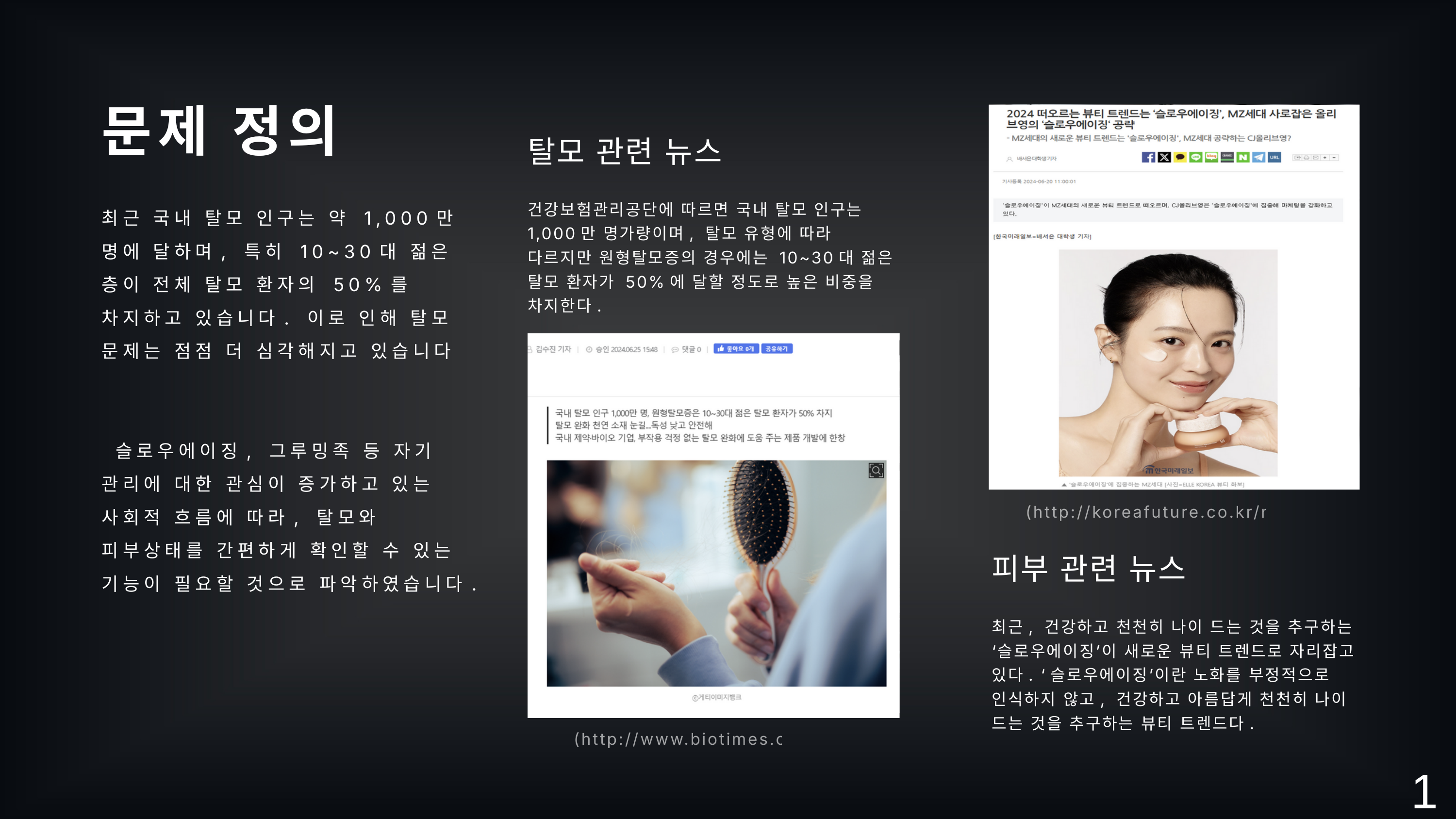

문제 정의

탈모 관련 뉴스
건강보험관리공단에 따르면 국내 탈모 인구는 1,000만 명가량이며, 탈모 유형에 따라 다르지만 원형탈모증의 경우에는 10~30대 젊은 탈모 환자가 50%에 달할 정도로 높은 비중을 차지한다.
최근 국내 탈모 인구는 약 1,000만 명에 달하며, 특히 10~30대 젊은 층이 전체 탈모 환자의 50%를 차지하고 있습니다. 이로 인해 탈모 문제는 점점 더 심각해지고 있습니다

 슬로우에이징, 그루밍족 등 자기 관리에 대한 관심이 증가하고 있는 사회적 흐름에 따라, 탈모와 피부상태를 간편하게 확인할 수 있는 기능이 필요할 것으로 파악하였습니다.

(http://koreafuture.co.kr/news/)
피부 관련 뉴스
최근, 건강하고 천천히 나이 드는 것을 추구하는 ‘슬로우에이징’이 새로운 뷰티 트렌드로 자리잡고 있다. ‘슬로우에이징’이란 노화를 부정적으로 인식하지 않고, 건강하고 아름답게 천천히 나이 드는 것을 추구하는 뷰티 트렌드다.
(http://www.biotimes.co.kr)
1